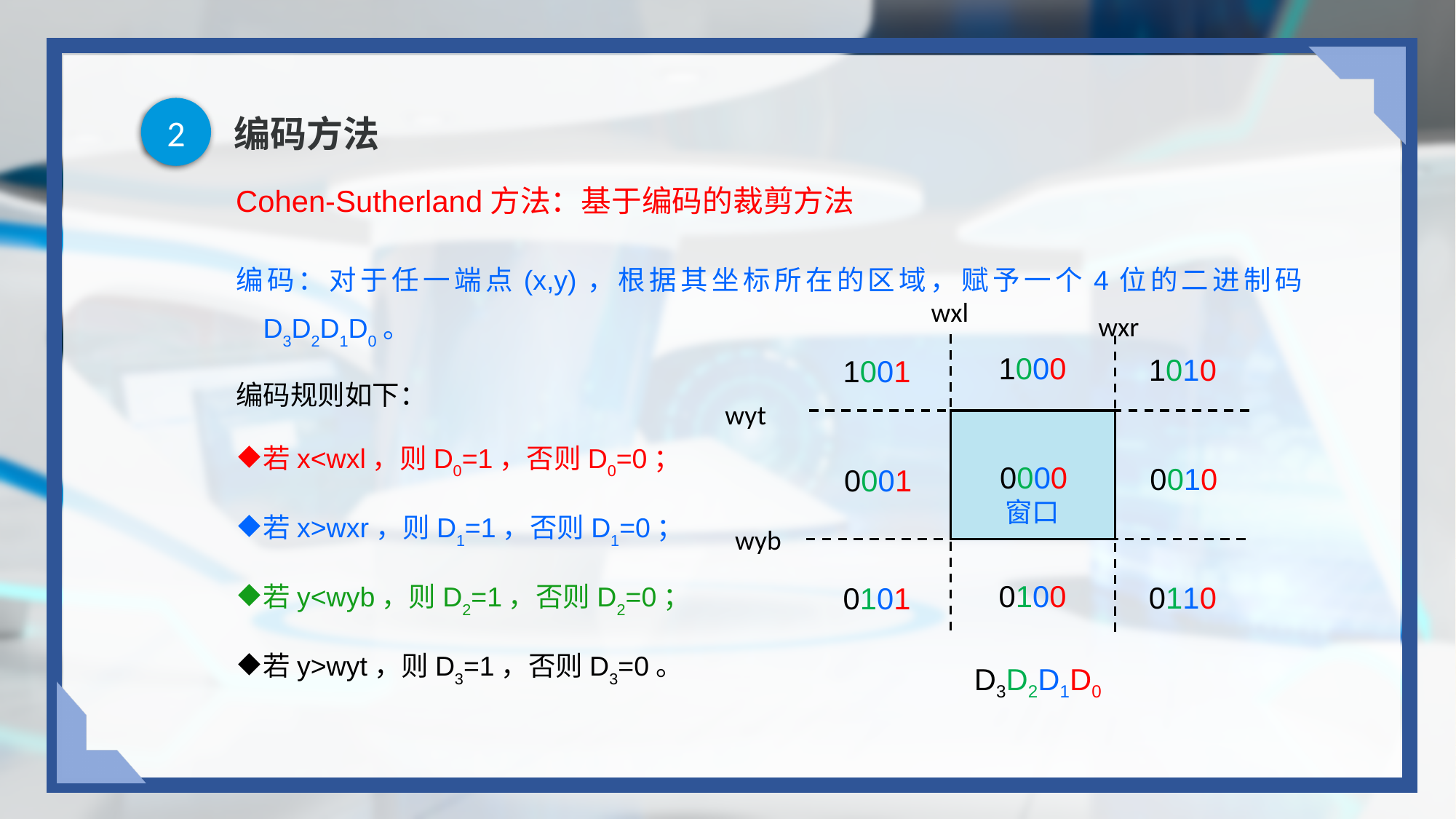

2
# 编码方法
Cohen-Sutherland方法：基于编码的裁剪方法
编码：对于任一端点(x,y)，根据其坐标所在的区域，赋予一个4位的二进制码D3D2D1D0。
编码规则如下：
若x<wxl，则D0=1，否则D0=0；
若x>wxr，则D1=1，否则D1=0；
若y<wyb，则D2=1，否则D2=0；
若y>wyt，则D3=1，否则D3=0。
wxl
wxr
1000
1010
1001
wyt

0000
0010
0001
窗口
wyb
0100
0110
0101
D3D2D1D0